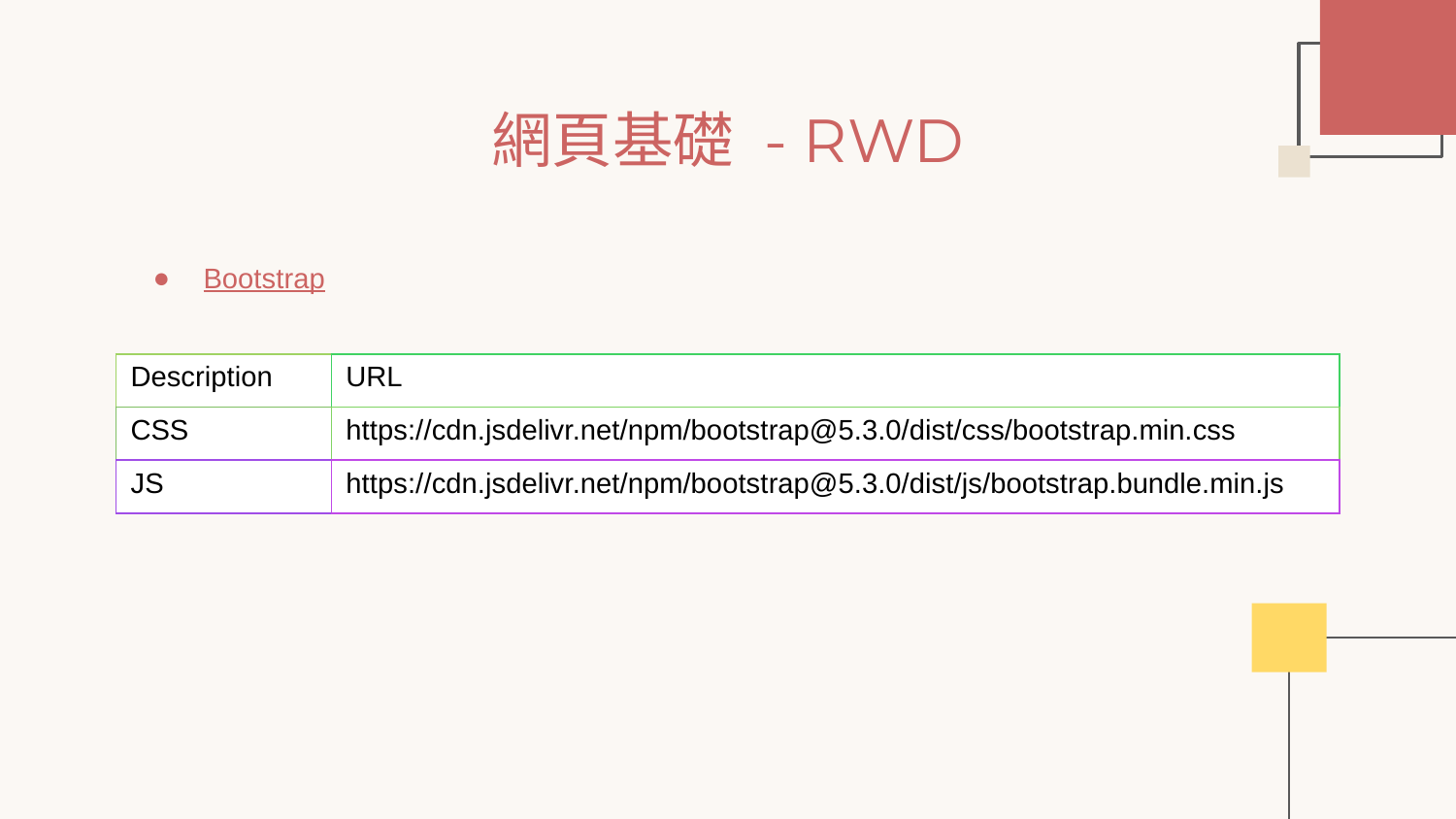

# 網頁基礎 - RWD
Bootstrap
| Description | URL |
| --- | --- |
| CSS | https://cdn.jsdelivr.net/npm/bootstrap@5.3.0/dist/css/bootstrap.min.css |
| JS | https://cdn.jsdelivr.net/npm/bootstrap@5.3.0/dist/js/bootstrap.bundle.min.js |